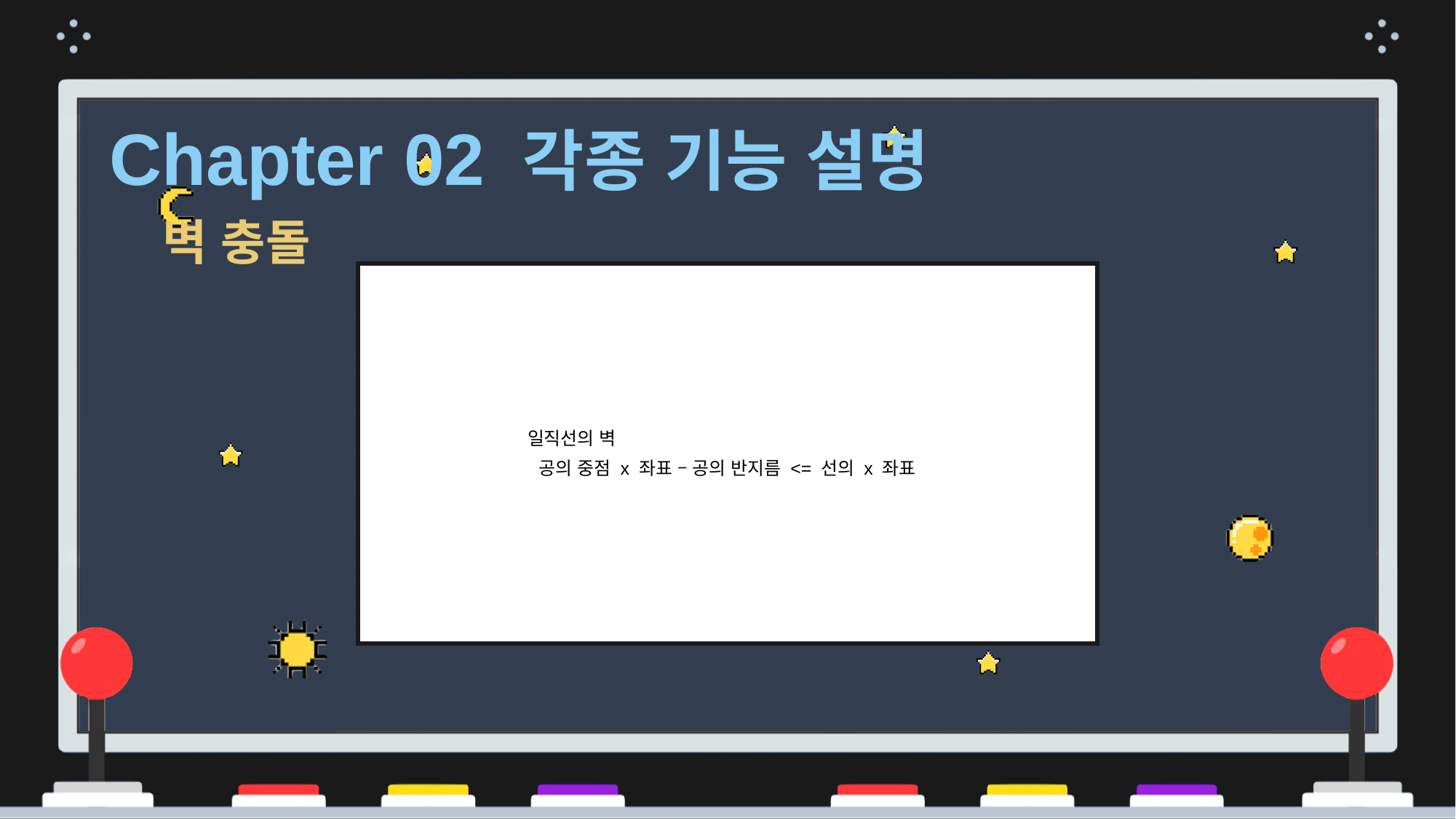

Chapter 02 각종 기능 설명
벽 충돌

일직선의 벽
공의 중점 x 좌표 – 공의 반지름 <= 선의 x 좌표